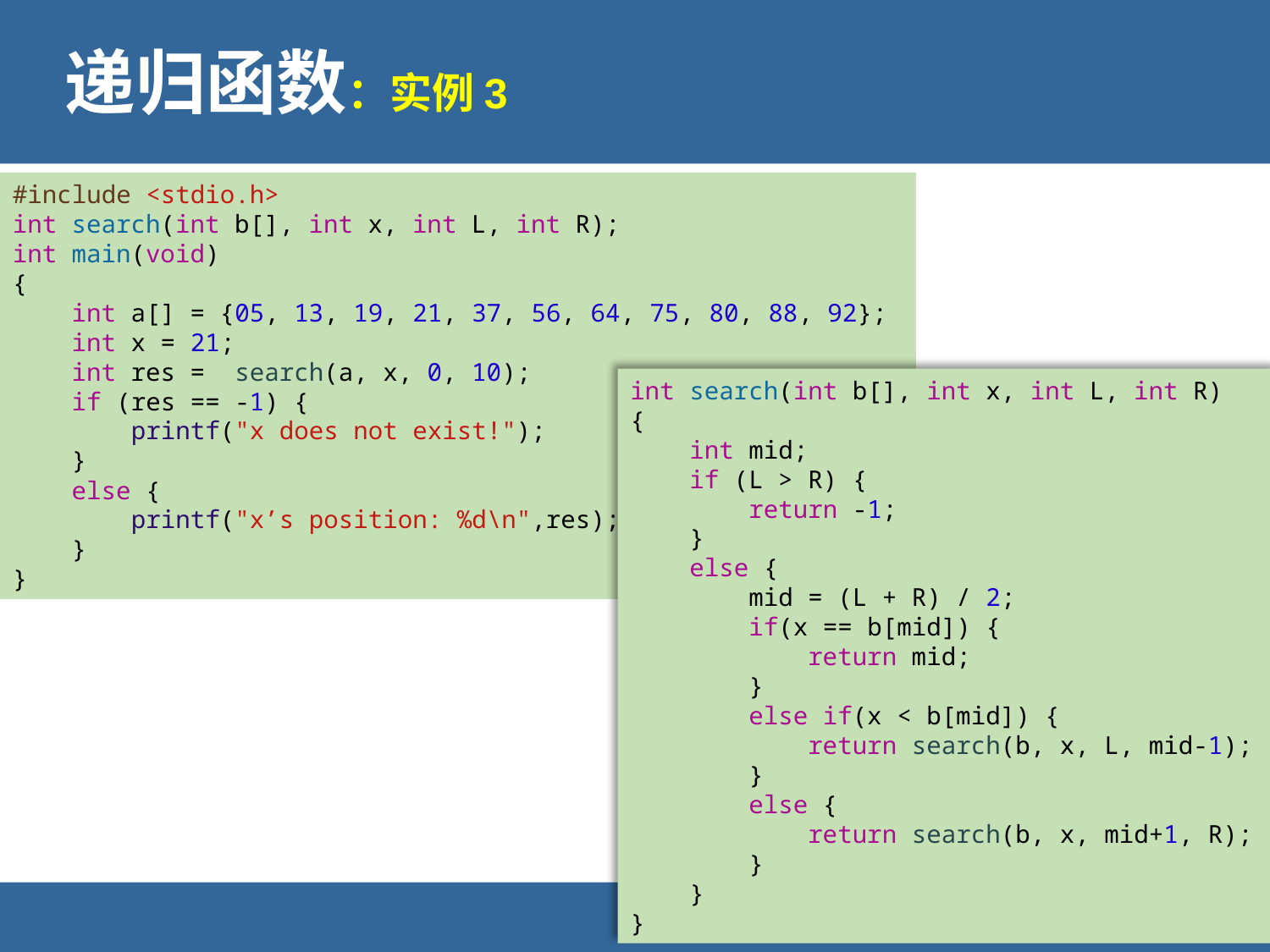

# 递归函数：实例3
#include <stdio.h>
int search(int b[], int x, int L, int R);
int main(void)
{
    int a[] = {05, 13, 19, 21, 37, 56, 64, 75, 80, 88, 92};
    int x = 21;
    int res =  search(a, x, 0, 10);
    if (res == -1) {
        printf("x does not exist!");
    }
    else {
        printf("x’s position: %d\n",res);
    }
}

int search(int b[], int x, int L, int R)
{
    int mid;
    if (L > R) {
        return -1;
    }
    else {
        mid = (L + R) / 2;
        if(x == b[mid]) {
            return mid;
        }
        else if(x < b[mid]) {
            return search(b, x, L, mid-1);
        }
        else {
            return search(b, x, mid+1, R);
        }
    }
}